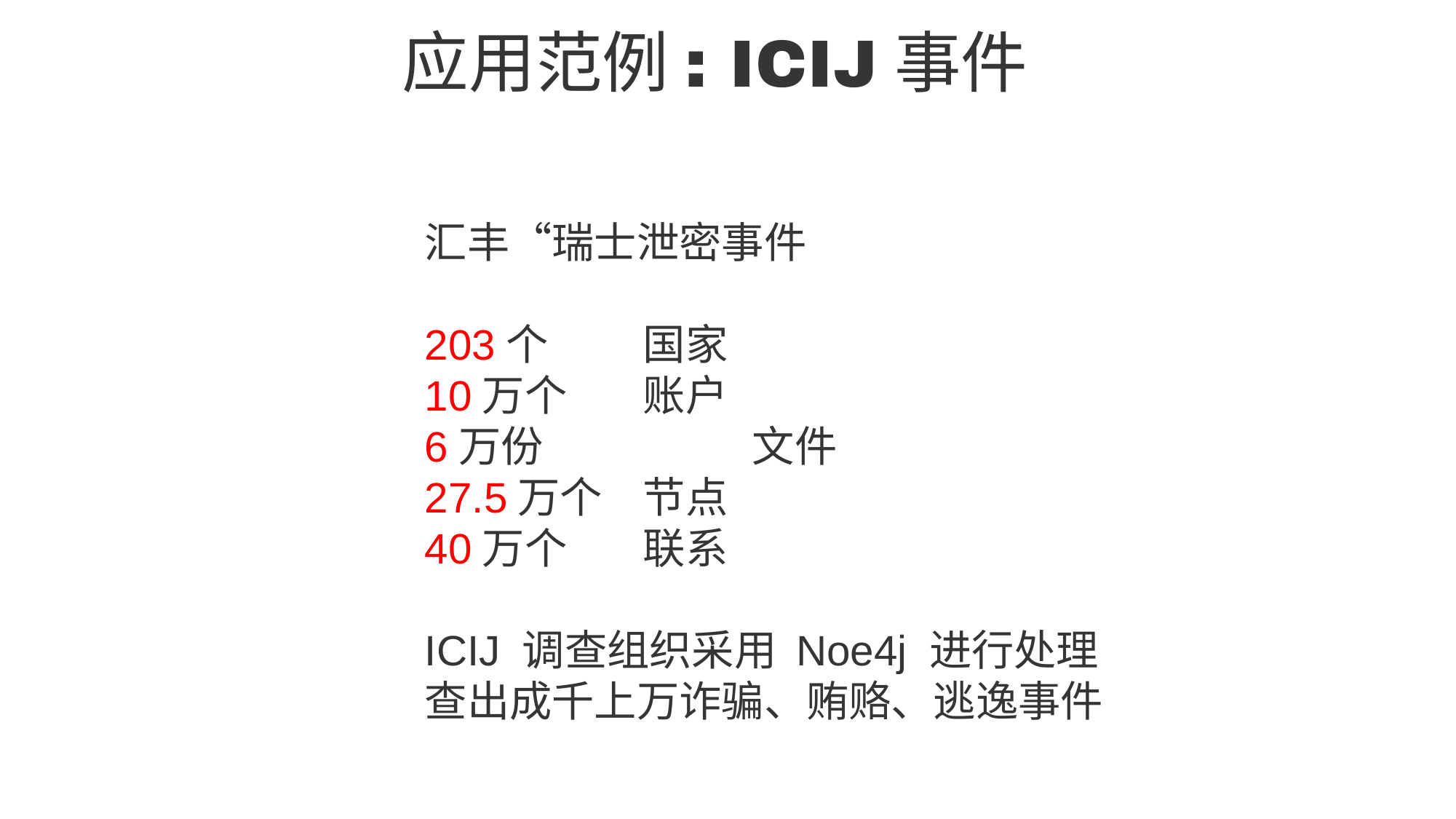

# 应用范例: ICIJ事件
汇丰“瑞士泄密事件

203个	国家
10万个	账户
6万份		文件
27.5万个	节点
40万个	联系

ICIJ 调查组织采用 Noe4j 进行处理
查出成千上万诈骗、贿赂、逃逸事件